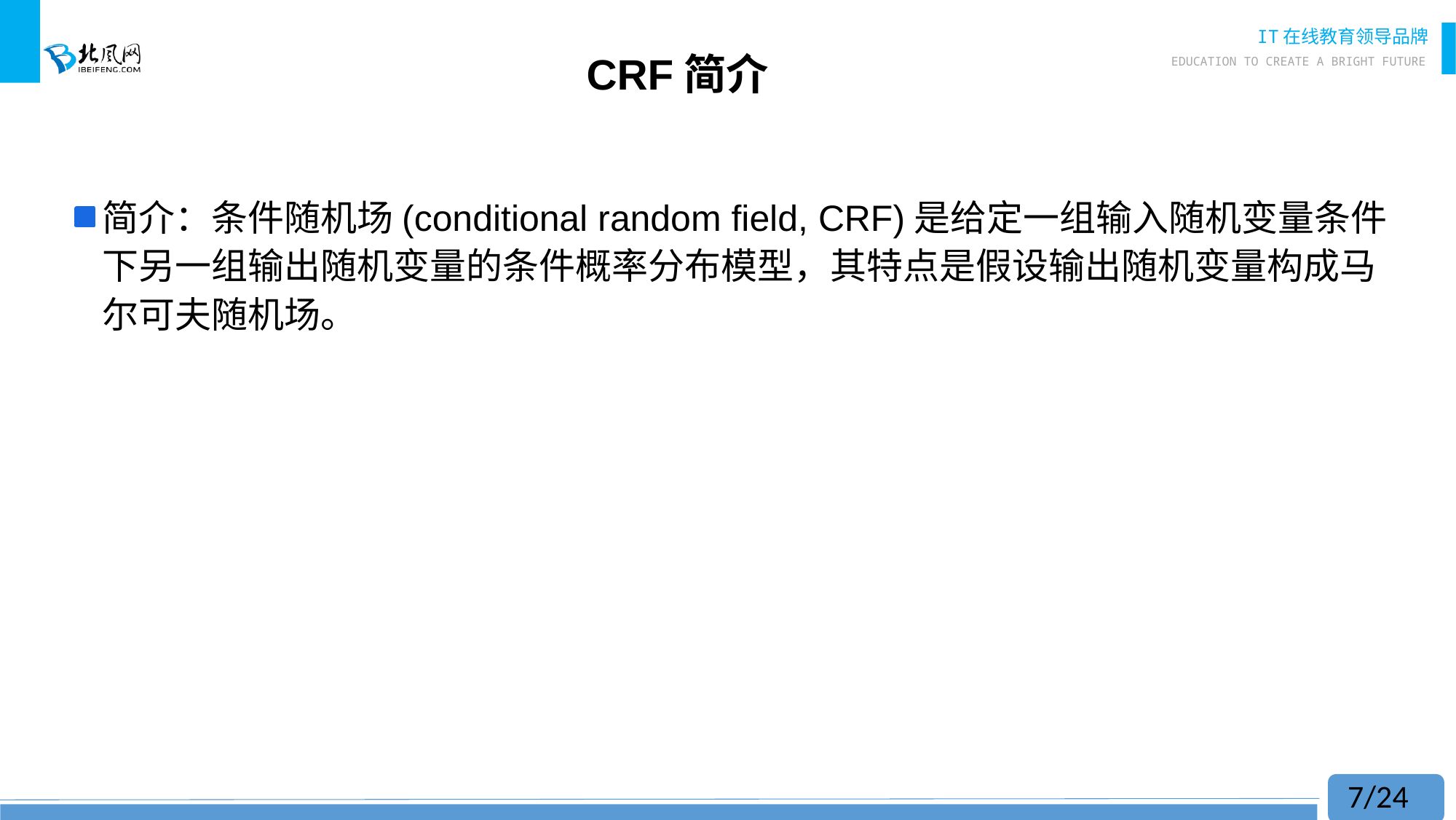

# CRF简介
简介：条件随机场(conditional random field, CRF)是给定一组输入随机变量条件下另一组输出随机变量的条件概率分布模型，其特点是假设输出随机变量构成马尔可夫随机场。